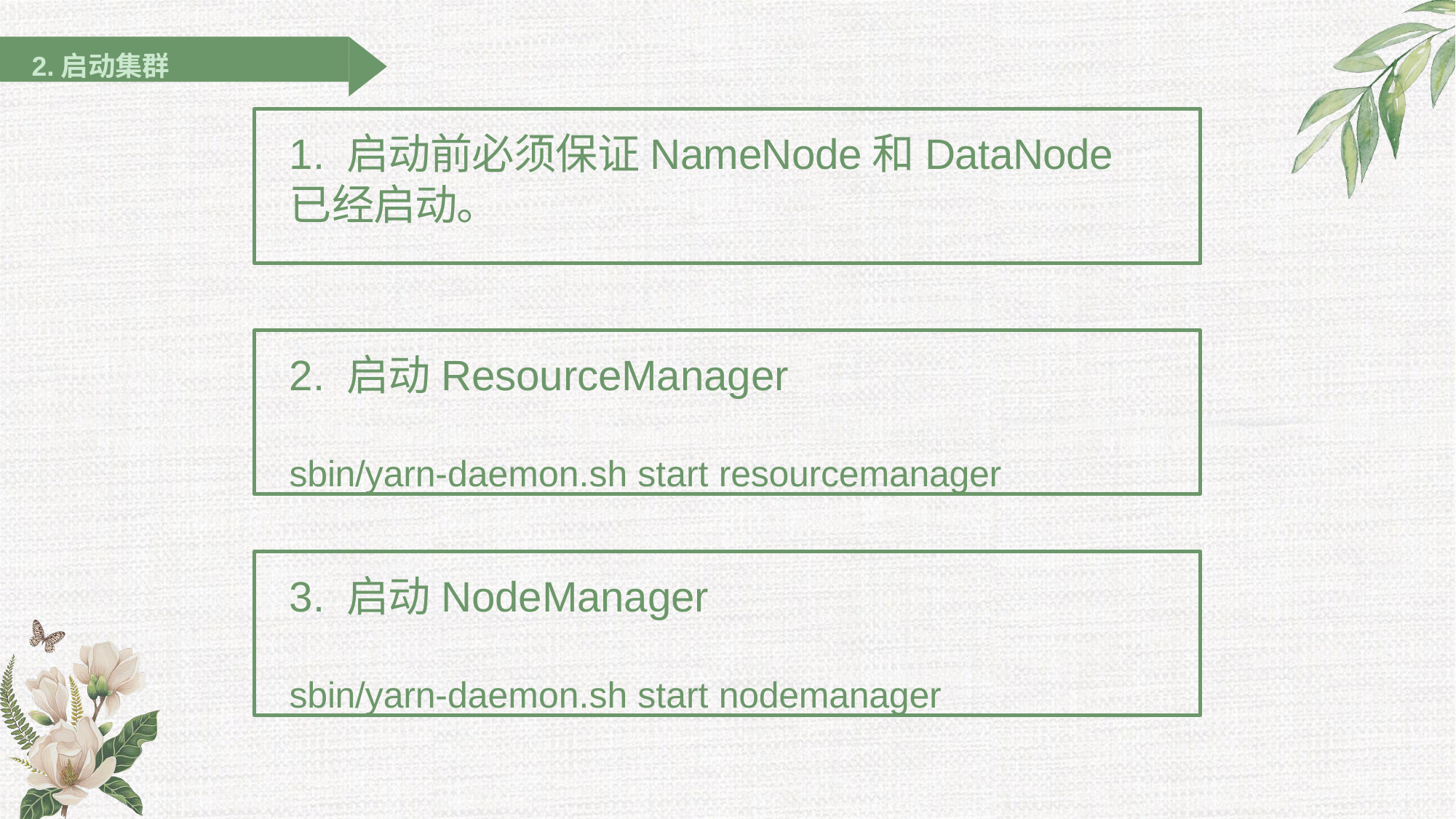

2.启动集群
# 1. 启动前必须保证NameNode和DataNode已经启动。
2. 启动ResourceManager
sbin/yarn-daemon.sh start resourcemanager
3. 启动NodeManager
sbin/yarn-daemon.sh start nodemanager